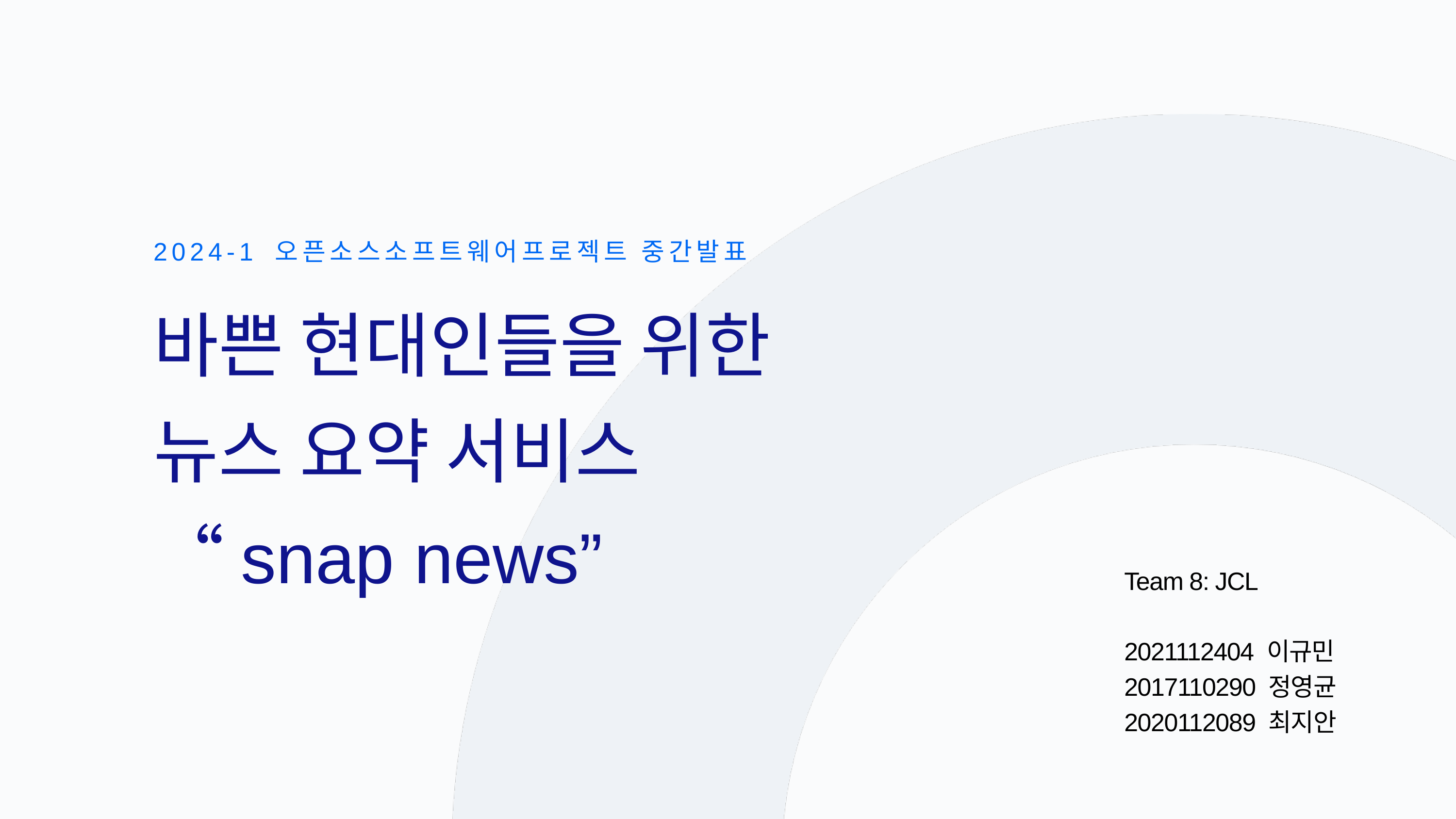

2024-1 오픈소스소프트웨어프로젝트 중간발표
바쁜 현대인들을 위한 뉴스 요약 서비스 “snap news”
Team 8: JCL

2021112404 이규민
2017110290 정영균
2020112089 최지안